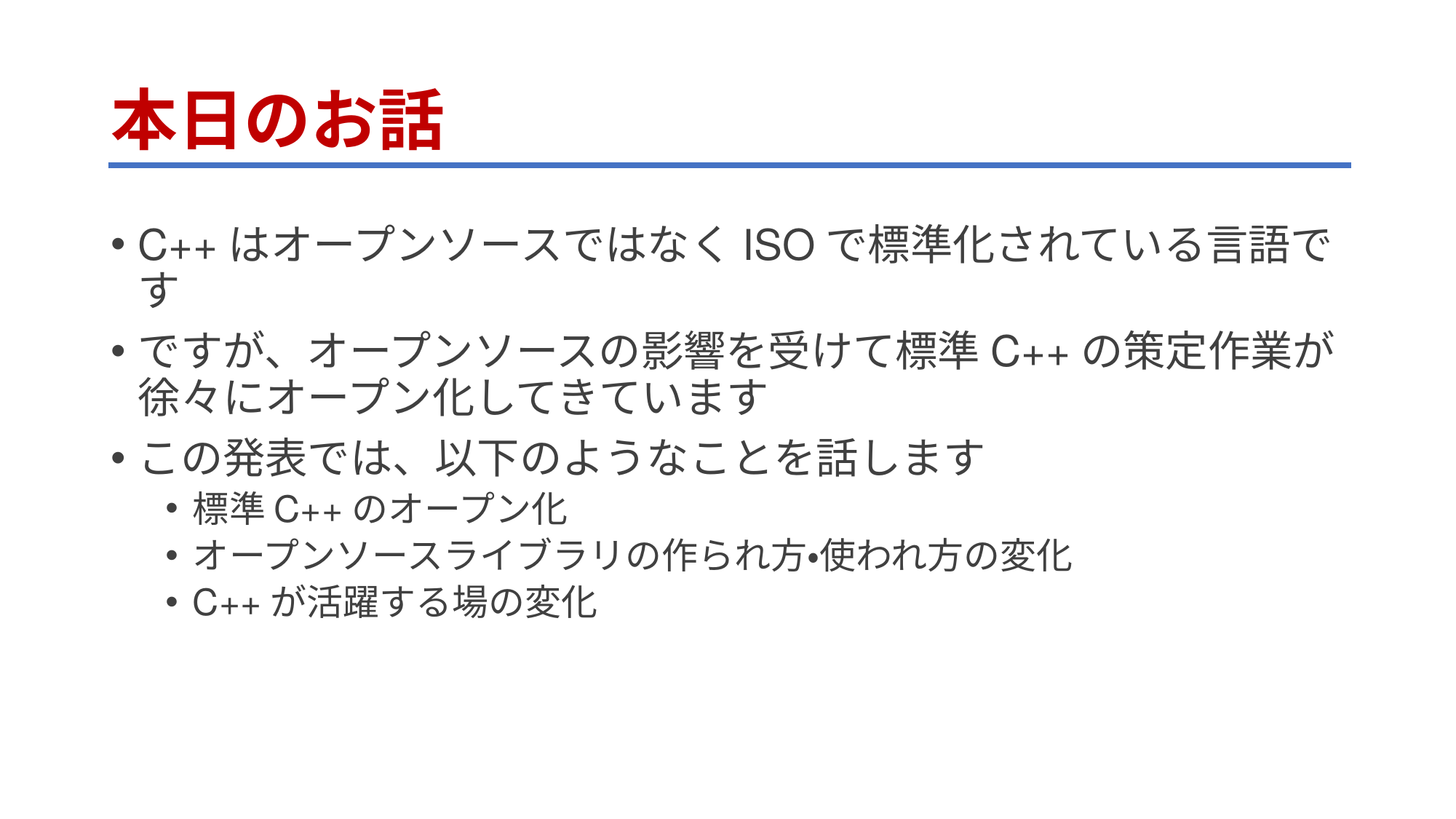

# 本日のお話
C++はオープンソースではなくISOで標準化されている言語です
ですが、オープンソースの影響を受けて標準C++の策定作業が徐々にオープン化してきています
この発表では、以下のようなことを話します
標準C++のオープン化
オープンソースライブラリの作られ方・使われ方の変化
C++が活躍する場の変化